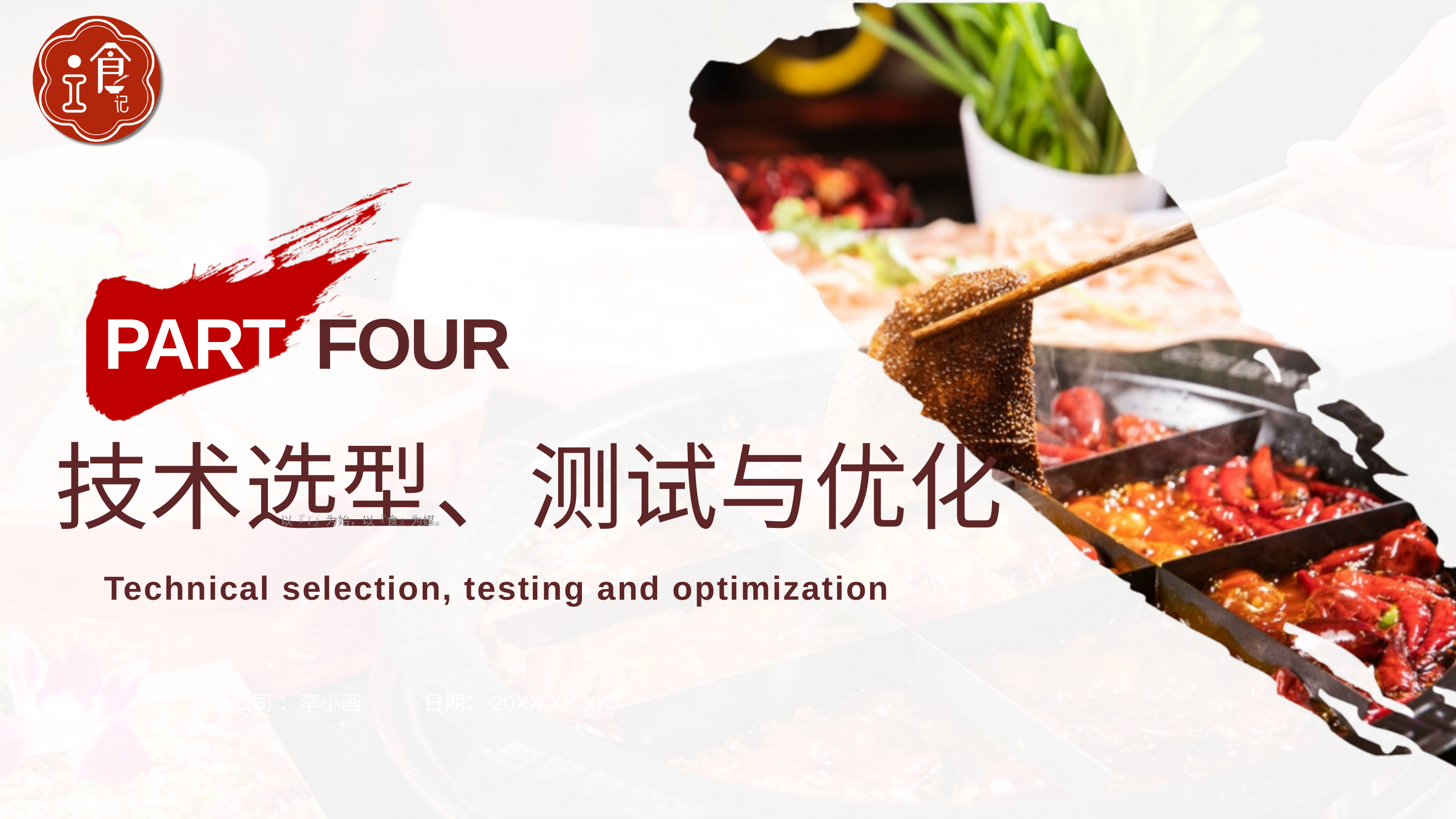

PART
FOUR
技术选型、测试与优化
以『i』为始，以『食』为媒。
Technical selection, testing and optimization
可画公司 ：李小画             日期：20XX.XX.XX